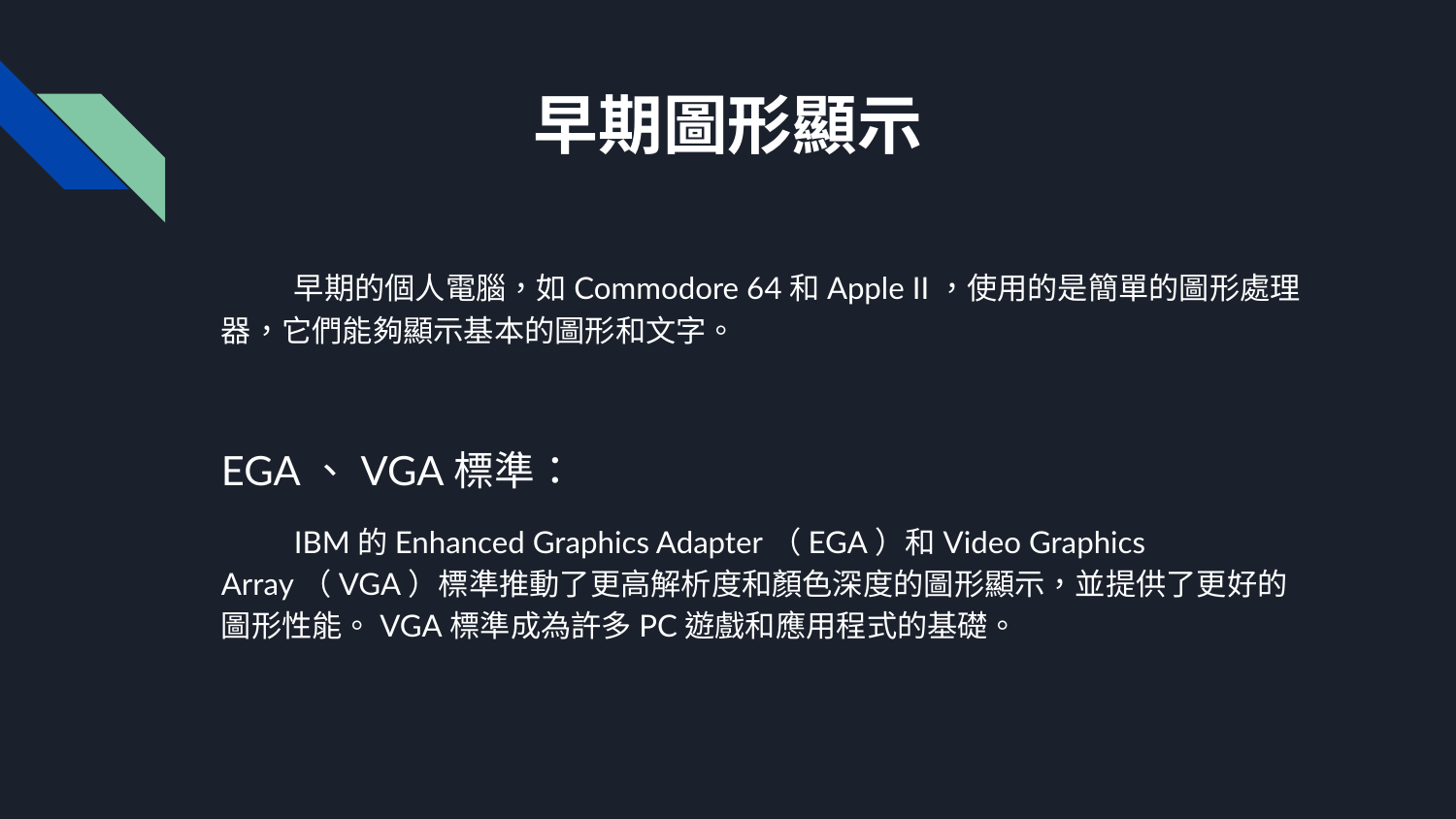

# 早期圖形顯示
早期的個人電腦，如Commodore 64和Apple II，使用的是簡單的圖形處理器，它們能夠顯示基本的圖形和文字。

EGA、VGA標準：
IBM的Enhanced Graphics Adapter（EGA）和Video Graphics Array（VGA）標準推動了更高解析度和顏色深度的圖形顯示，並提供了更好的圖形性能。VGA標準成為許多PC遊戲和應用程式的基礎。